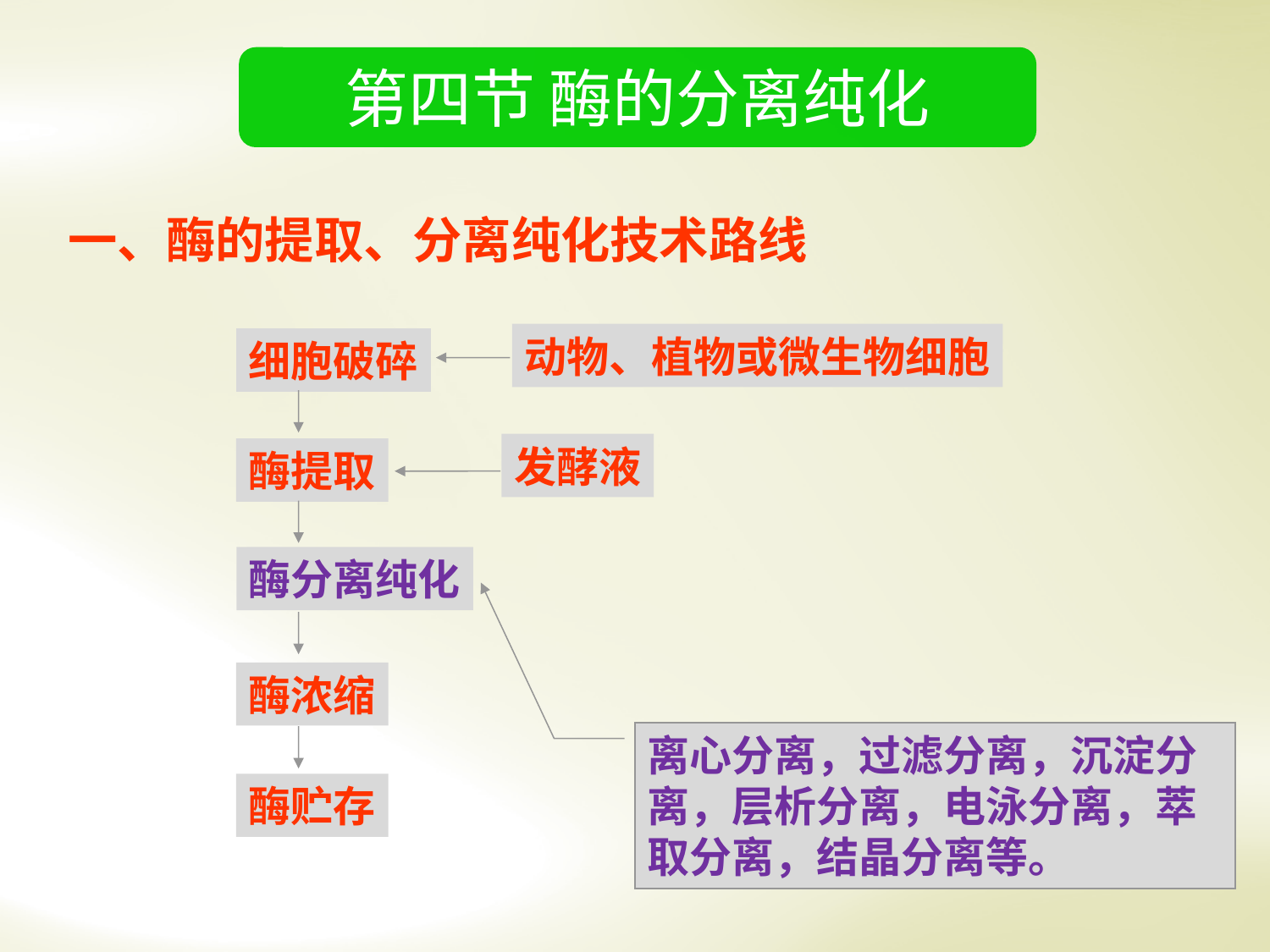

第四节 酶的分离纯化
一、酶的提取、分离纯化技术路线
动物、植物或微生物细胞
细胞破碎

发酵液
酶提取

酶分离纯化

酶浓缩
离心分离，过滤分离，沉淀分离，层析分离，电泳分离，萃取分离，结晶分离等。

酶贮存